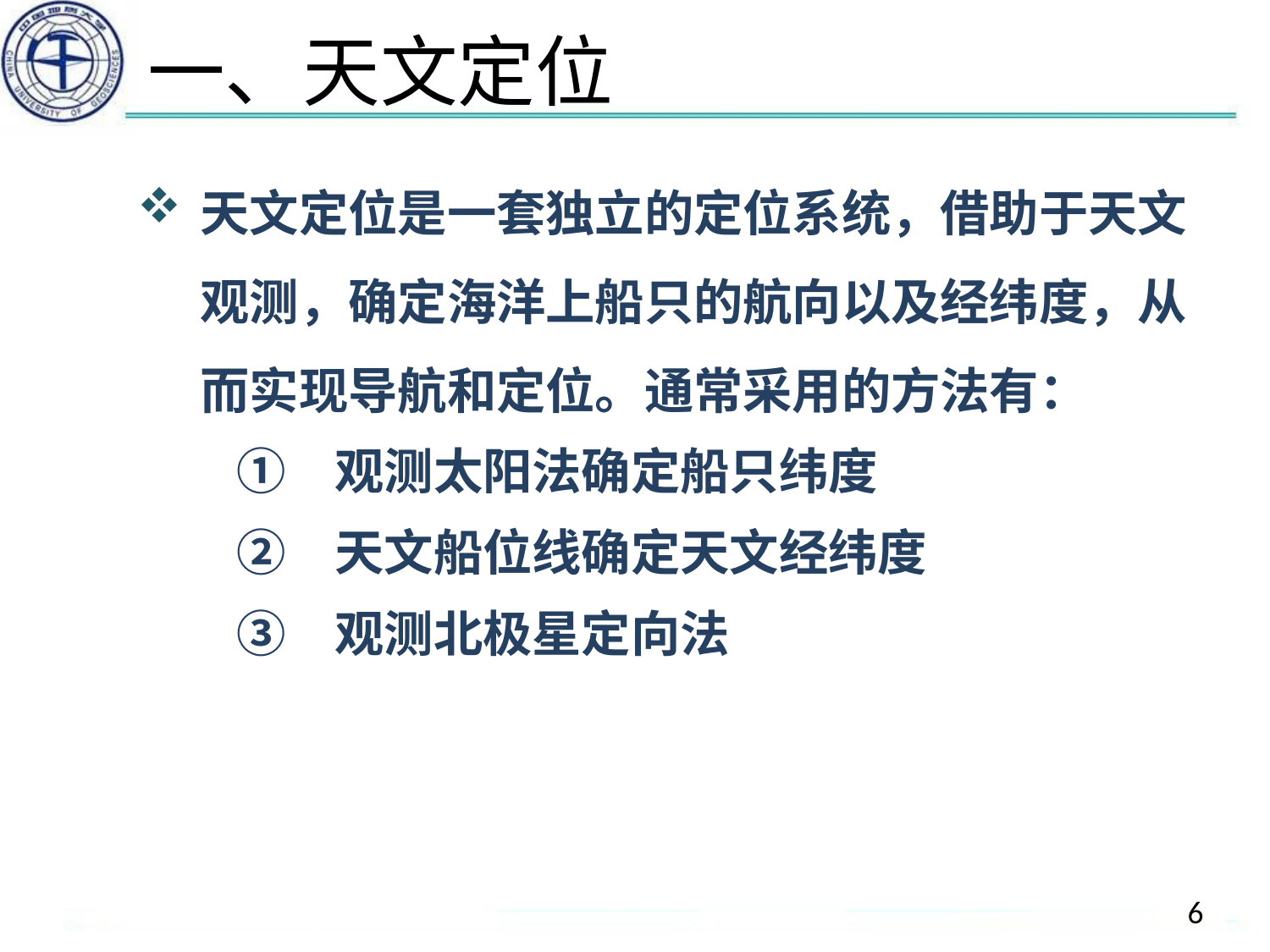

一、天文定位
天文定位是一套独立的定位系统，借助于天文观测，确定海洋上船只的航向以及经纬度，从而实现导航和定位。通常采用的方法有：
　　①　观测太阳法确定船只纬度
　　②　天文船位线确定天文经纬度
　　③　观测北极星定向法